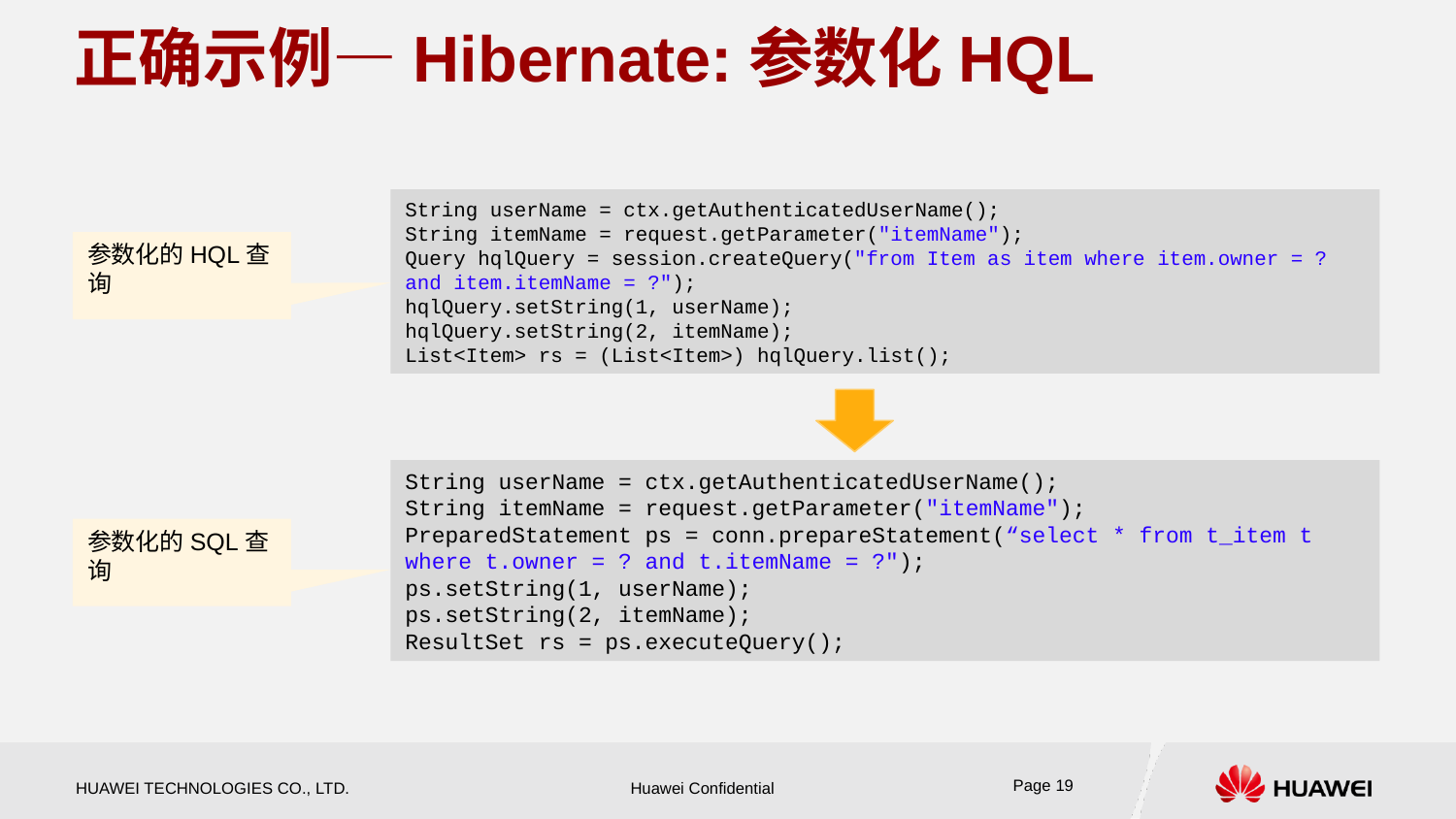

# 正确示例—Hibernate:参数化HQL
String userName = ctx.getAuthenticatedUserName();
String itemName = request.getParameter("itemName");
Query hqlQuery = session.createQuery("from Item as item where item.owner = ? and item.itemName = ?");
hqlQuery.setString(1, userName);
hqlQuery.setString(2, itemName);
List<Item> rs = (List<Item>) hqlQuery.list();
参数化的HQL查询

String userName = ctx.getAuthenticatedUserName();
String itemName = request.getParameter("itemName");
PreparedStatement ps = conn.prepareStatement(“select * from t_item t where t.owner = ? and t.itemName = ?");
ps.setString(1, userName);
ps.setString(2, itemName);
ResultSet rs = ps.executeQuery();
参数化的SQL查询